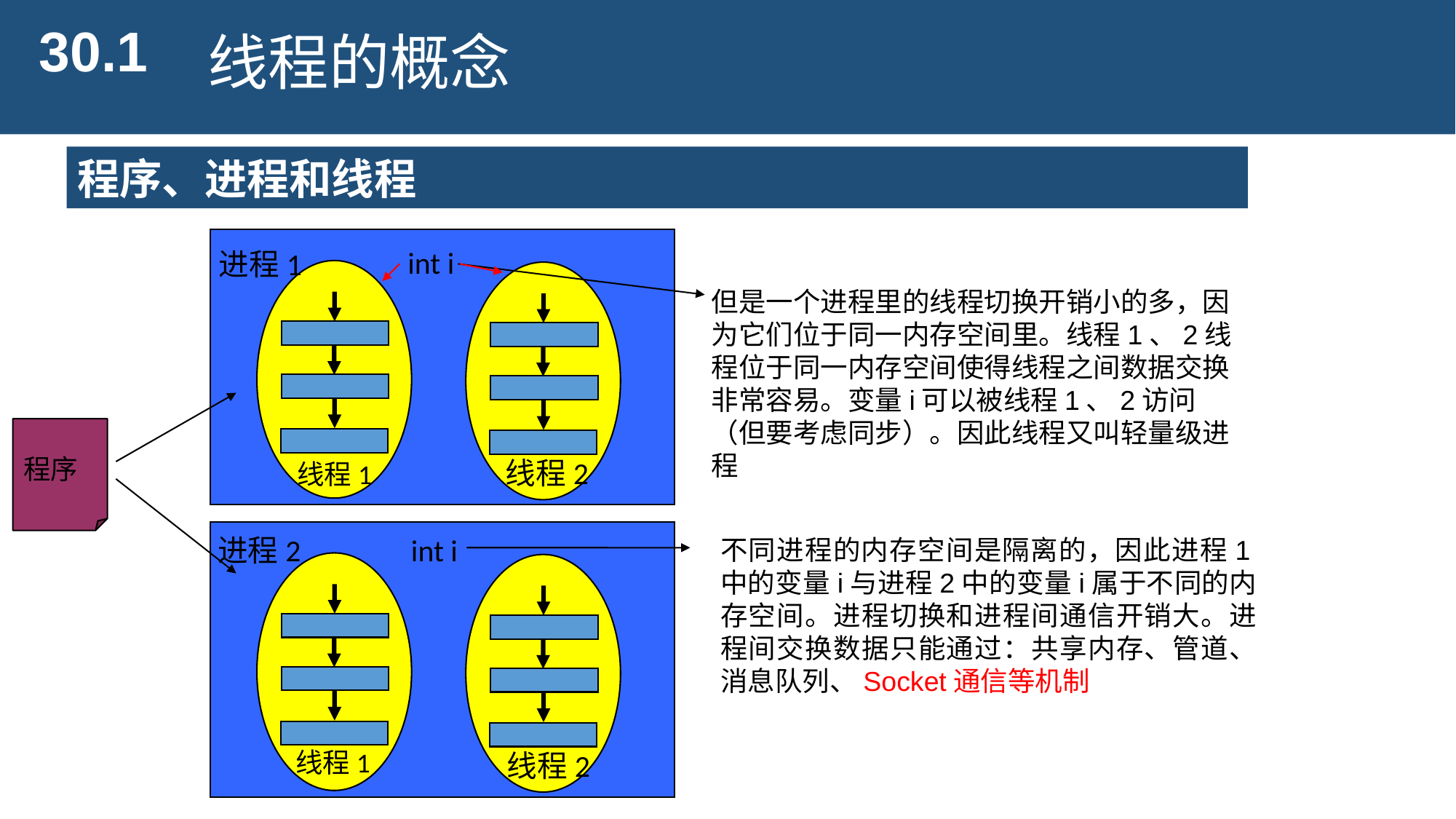

30.1
线程的概念
程序、进程和线程

int i
进程1

但是一个进程里的线程切换开销小的多，因为它们位于同一内存空间里。线程1、2线程位于同一内存空间使得线程之间数据交换
非常容易。变量i可以被线程1、2访问（但要考虑同步）。因此线程又叫轻量级进程

程序
线程2
线程1

进程2
int i
不同进程的内存空间是隔离的，因此进程1中的变量i与进程2中的变量i属于不同的内存空间。进程切换和进程间通信开销大。进程间交换数据只能通过：共享内存、管道、消息队列、Socket通信等机制

线程1
线程2